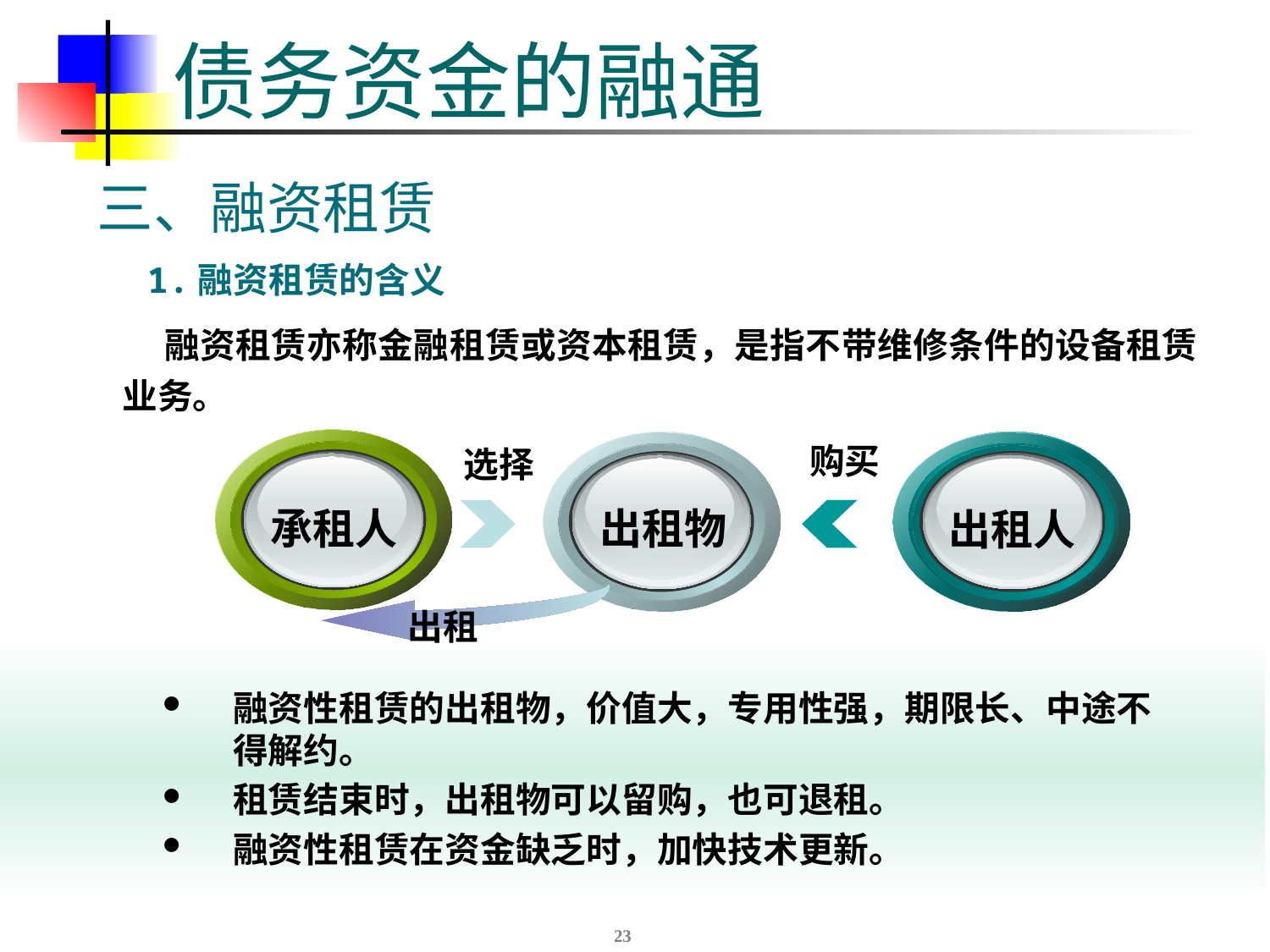

# 债务资金的融通
三、融资租赁
1.融资租赁的含义
    融资租赁亦称金融租赁或资本租赁，是指不带维修条件的设备租赁业务。

承租人

出租物

出租人
购买
选择

出租

融资性租赁的出租物，价值大，专用性强，期限长、中途不得解约。
租赁结束时，出租物可以留购，也可退租。
融资性租赁在资金缺乏时，加快技术更新。
23